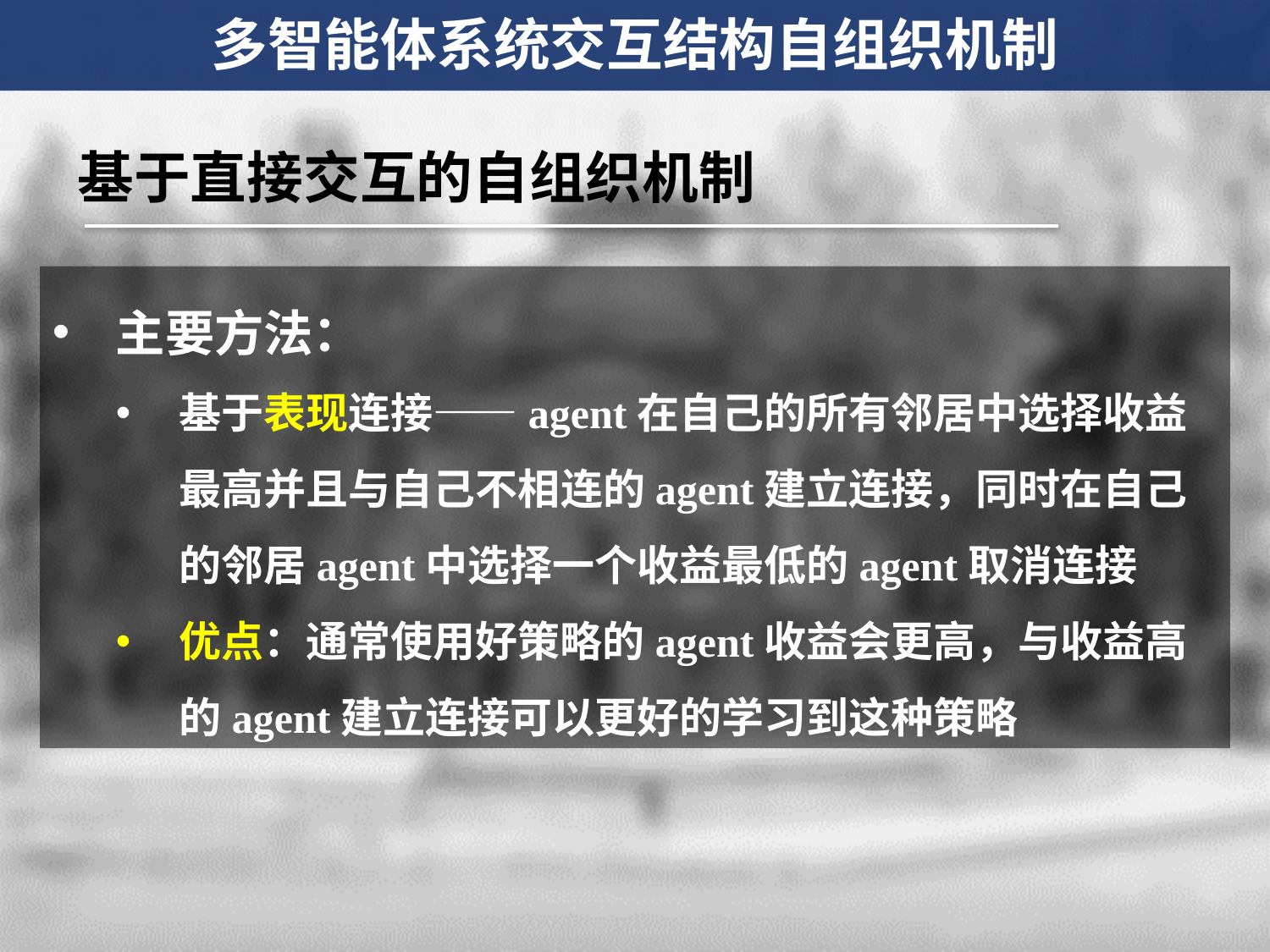

多智能体系统交互结构自组织机制
基于直接交互的自组织机制
主要方法：
基于表现连接——agent在自己的所有邻居中选择收益最高并且与自己不相连的agent建立连接，同时在自己的邻居agent中选择一个收益最低的agent取消连接
优点：通常使用好策略的agent收益会更高，与收益高的agent建立连接可以更好的学习到这种策略